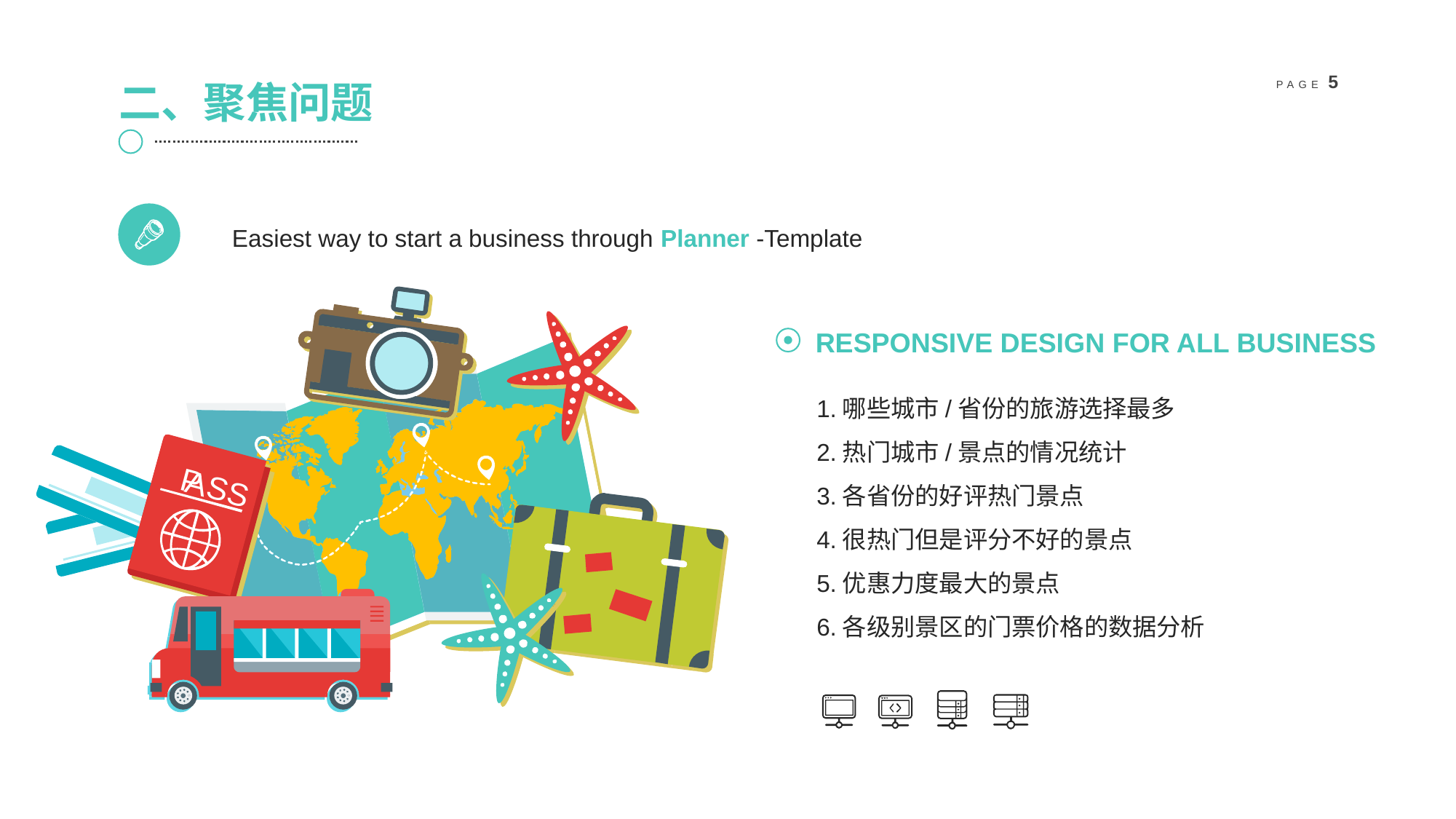

二、聚焦问题

Easiest way to start a business through Planner -Template

RESPONSIVE DESIGN FOR ALL BUSINESS

1.哪些城市/省份的旅游选择最多
2.热门城市/景点的情况统计
3.各省份的好评热门景点
4.很热门但是评分不好的景点
5.优惠力度最大的景点
6.各级别景区的门票价格的数据分析

P

P
P
P
ASS

ASS
ASS
ASS